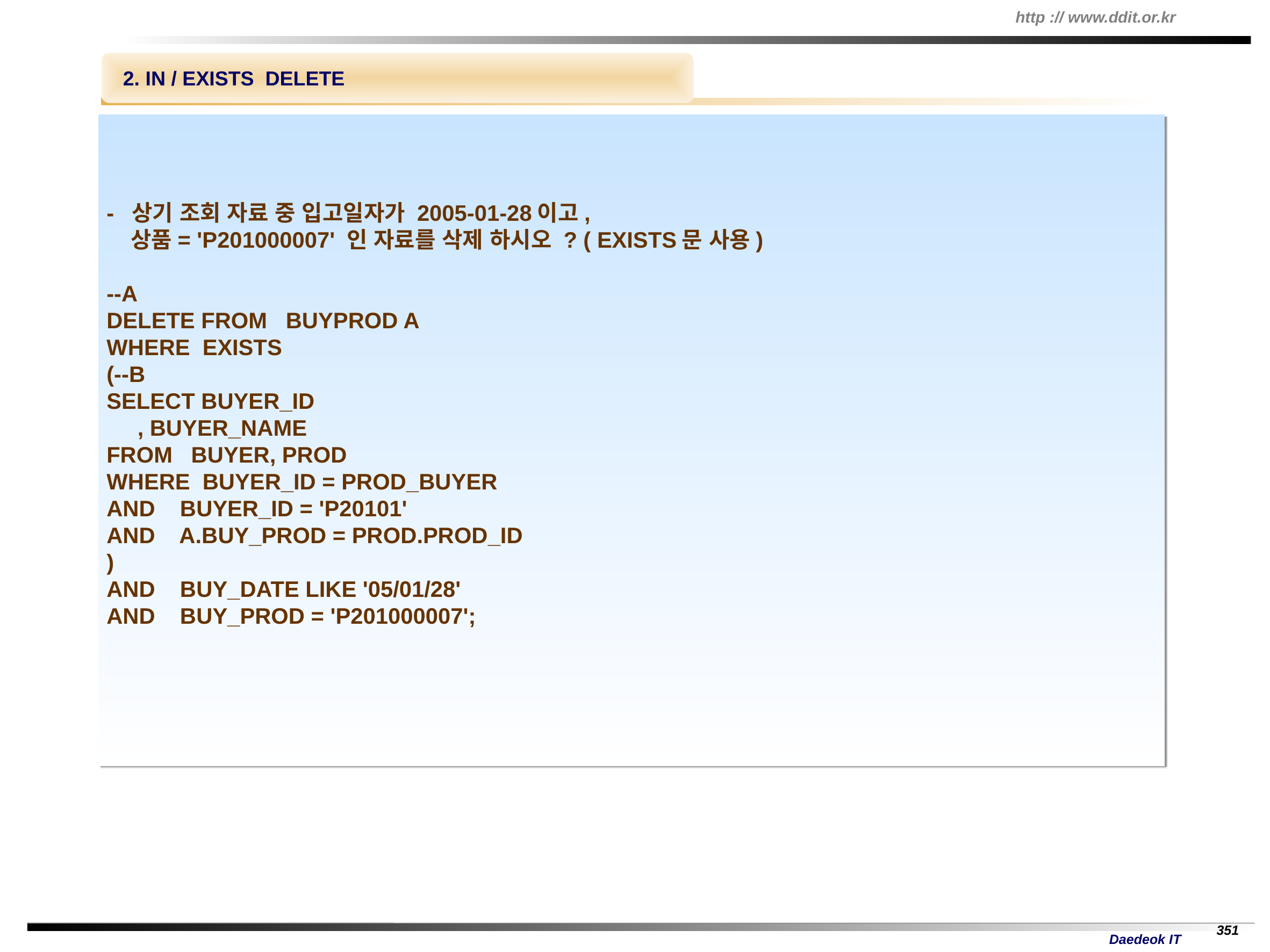

2. IN / EXISTS  DELETE

-  상기 조회 자료 중 입고일자가 2005-01-28이고,
   상품= 'P201000007' 인 자료를 삭제 하시오 ? ( EXISTS문 사용)

--A
DELETE FROM   BUYPROD A
WHERE  EXISTS
(--B
SELECT BUYER_ID
     , BUYER_NAME
FROM   BUYER, PROD
WHERE  BUYER_ID = PROD_BUYER
AND    BUYER_ID = 'P20101'
AND    A.BUY_PROD = PROD.PROD_ID
)
AND    BUY_DATE LIKE '05/01/28'
AND    BUY_PROD = 'P201000007';